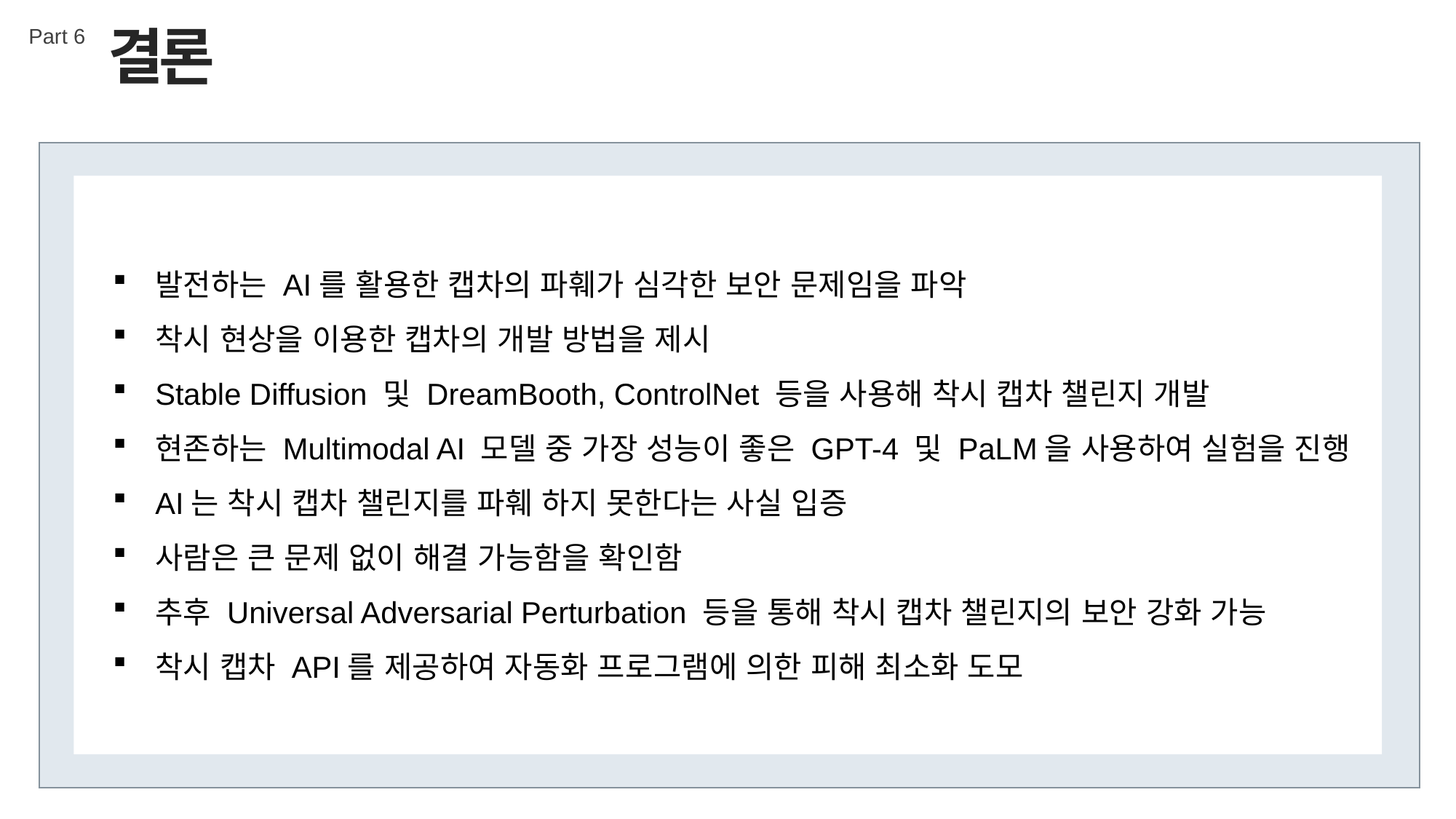

결론
Part 6

발전하는 AI를 활용한 캡차의 파훼가 심각한 보안 문제임을 파악
착시 현상을 이용한 캡차의 개발 방법을 제시
Stable Diffusion 및 DreamBooth, ControlNet 등을 사용해 착시 캡차 챌린지 개발
현존하는 Multimodal AI 모델 중 가장 성능이 좋은 GPT-4 및 PaLM을 사용하여 실험을 진행
AI는 착시 캡차 챌린지를 파훼 하지 못한다는 사실 입증
사람은 큰 문제 없이 해결 가능함을 확인함
추후 Universal Adversarial Perturbation 등을 통해 착시 캡차 챌린지의 보안 강화 가능
착시 캡차 API를 제공하여 자동화 프로그램에 의한 피해 최소화 도모